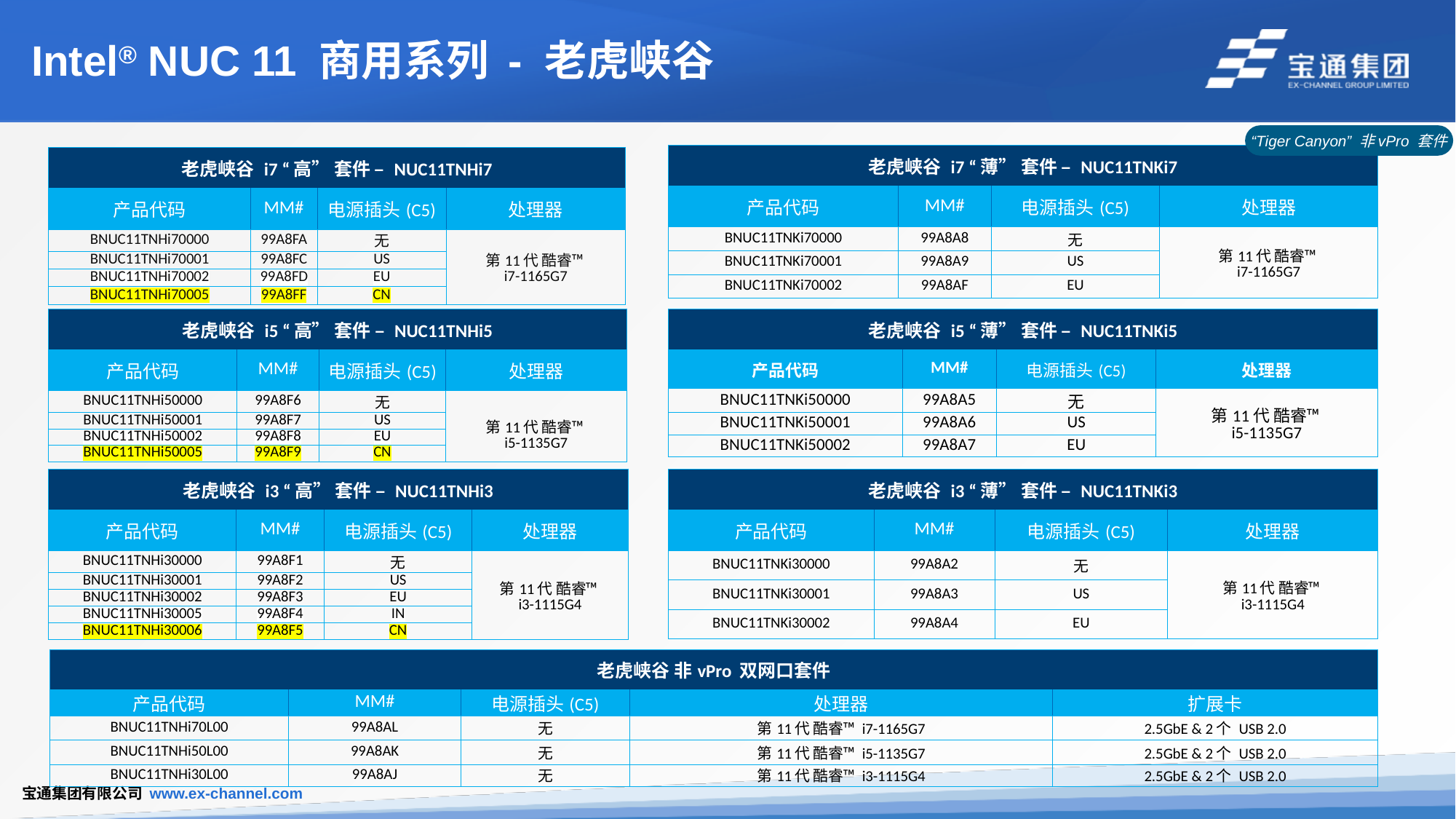

# Intel® NUC 11 商用系列 - 老虎峡谷
“Tiger Canyon” 非vPro 套件

| 老虎峡谷 i7 “薄” 套件 – NUC11TNKi7 |  |  |  |
| --- | --- | --- | --- |
| 产品代码 | MM# | 电源插头(C5) | 处理器 |
| BNUC11TNKi70000 | 99A8A8 | 无 | 第11代 酷睿™ i7-1165G7 |
| BNUC11TNKi70001 | 99A8A9 | US |  |
| BNUC11TNKi70002 | 99A8AF | EU |  |
| 老虎峡谷 i7 “高” 套件 – NUC11TNHi7 |  |  |  |
| --- | --- | --- | --- |
| 产品代码 | MM# | 电源插头(C5) | 处理器 |
| BNUC11TNHi70000 | 99A8FA | 无 | 第11代 酷睿™ i7-1165G7 |
| BNUC11TNHi70001 | 99A8FC | US |  |
| BNUC11TNHi70002 | 99A8FD | EU |  |
| BNUC11TNHi70005 | 99A8FF | CN |  |
| 老虎峡谷 i5 “高” 套件 – NUC11TNHi5 |  |  |  |
| --- | --- | --- | --- |
| 产品代码 | MM# | 电源插头(C5) | 处理器 |
| BNUC11TNHi50000 | 99A8F6 | 无 | 第11代 酷睿™ i5-1135G7 |
| BNUC11TNHi50001 | 99A8F7 | US |  |
| BNUC11TNHi50002 | 99A8F8 | EU |  |
| BNUC11TNHi50005 | 99A8F9 | CN |  |
| 老虎峡谷 i5 “薄” 套件 – NUC11TNKi5 |  |  |  |
| --- | --- | --- | --- |
| 产品代码 | MM# | 电源插头(C5) | 处理器 |
| BNUC11TNKi50000 | 99A8A5 | 无 | 第11代 酷睿™ i5-1135G7 |
| BNUC11TNKi50001 | 99A8A6 | US |  |
| BNUC11TNKi50002 | 99A8A7 | EU |  |
| 老虎峡谷 i3 “高” 套件 – NUC11TNHi3 |  |  |  |
| --- | --- | --- | --- |
| 产品代码 | MM# | 电源插头(C5) | 处理器 |
| BNUC11TNHi30000 | 99A8F1 | 无 | 第11代 酷睿™ i3-1115G4 |
| BNUC11TNHi30001 | 99A8F2 | US |  |
| BNUC11TNHi30002 | 99A8F3 | EU |  |
| BNUC11TNHi30005 | 99A8F4 | IN |  |
| BNUC11TNHi30006 | 99A8F5 | CN |  |
| 老虎峡谷 i3 “薄” 套件 – NUC11TNKi3 |  |  |  |
| --- | --- | --- | --- |
| 产品代码 | MM# | 电源插头(C5) | 处理器 |
| BNUC11TNKi30000 | 99A8A2 | 无 | 第11代 酷睿™ i3-1115G4 |
| BNUC11TNKi30001 | 99A8A3 | US |  |
| BNUC11TNKi30002 | 99A8A4 | EU |  |
| 老虎峡谷 非vPro 双网口套件 |  |  |  |  |
| --- | --- | --- | --- | --- |
| 产品代码 | MM# | 电源插头(C5) | 处理器 | 扩展卡 |
| BNUC11TNHi70L00 | 99A8AL | 无 | 第11代 酷睿™ i7-1165G7 | 2.5GbE & 2个 USB 2.0 |
| BNUC11TNHi50L00 | 99A8AK | 无 | 第11代 酷睿™ i5-1135G7 | 2.5GbE & 2个 USB 2.0 |
| BNUC11TNHi30L00 | 99A8AJ | 无 | 第11代 酷睿™ i3-1115G4 | 2.5GbE & 2个 USB 2.0 |